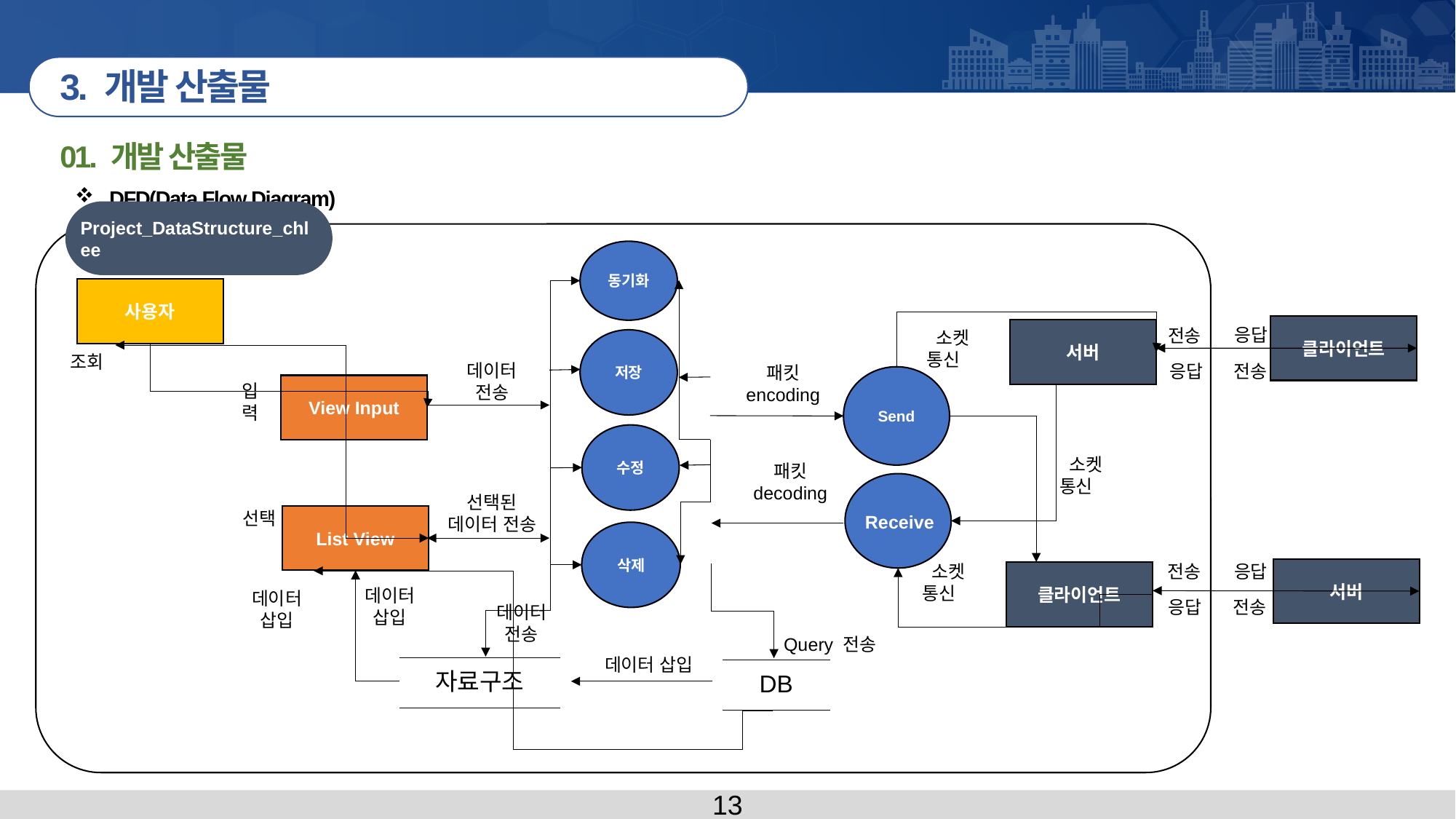

3. 개발 산출물
01. 개발 산출물
DFD(Data Flow Diagram)
Project_DataStructure_chlee

동기화
사용자
클라이언트
응답
전송
서버
 소켓 통신
저장
조회
데이터 전송
응답
전송
패킷 encoding
Send
입력
View Input
수정
 소켓 통신
패킷 decoding

선택된 데이터 전송
선택
Receive
List View
삭제
 소켓 통신
전송
응답
서버
클라이언트
데이터 삽입
데이터
삽입
응답
전송
데이터 전송
Query 전송
데이터 삽입
자료구조
DB